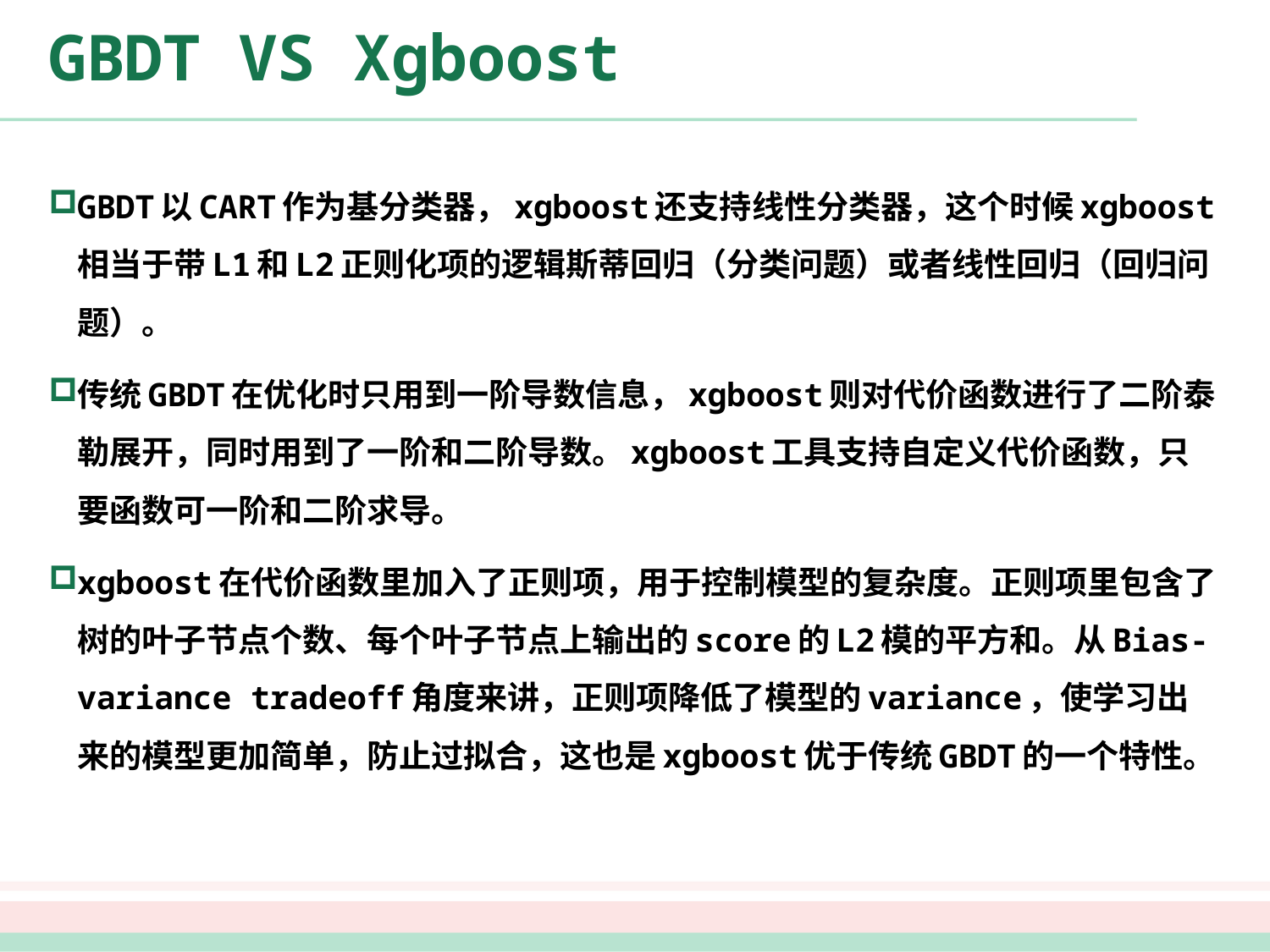

# GBDT VS Xgboost
GBDT以CART作为基分类器，xgboost还支持线性分类器，这个时候xgboost相当于带L1和L2正则化项的逻辑斯蒂回归（分类问题）或者线性回归（回归问题）。
传统GBDT在优化时只用到一阶导数信息，xgboost则对代价函数进行了二阶泰勒展开，同时用到了一阶和二阶导数。xgboost工具支持自定义代价函数，只要函数可一阶和二阶求导。
xgboost在代价函数里加入了正则项，用于控制模型的复杂度。正则项里包含了树的叶子节点个数、每个叶子节点上输出的score的L2模的平方和。从Bias-variance tradeoff角度来讲，正则项降低了模型的variance，使学习出来的模型更加简单，防止过拟合，这也是xgboost优于传统GBDT的一个特性。